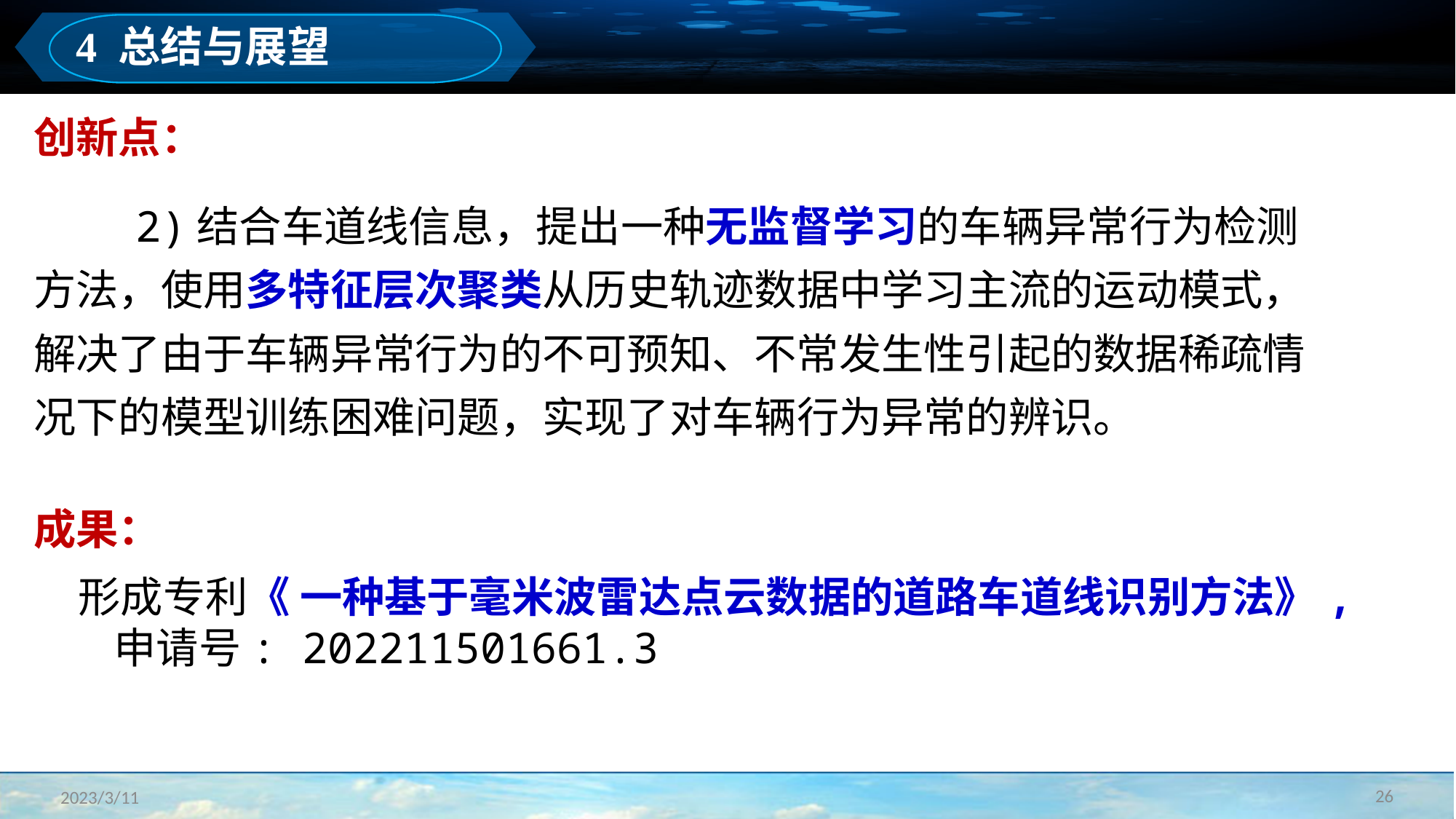

4 总结与展望
创新点：
    2)结合车道线信息，提出一种无监督学习的车辆异常行为检测方法，使用多特征层次聚类从历史轨迹数据中学习主流的运动模式，解决了由于车辆异常行为的不可预知、不常发生性引起的数据稀疏情况下的模型训练困难问题，实现了对车辆行为异常的辨识。

成果：
形成专利《 一种基于毫米波雷达点云数据的道路车道线识别方法》, 申请号: 202211501661.3
26
2023/3/11